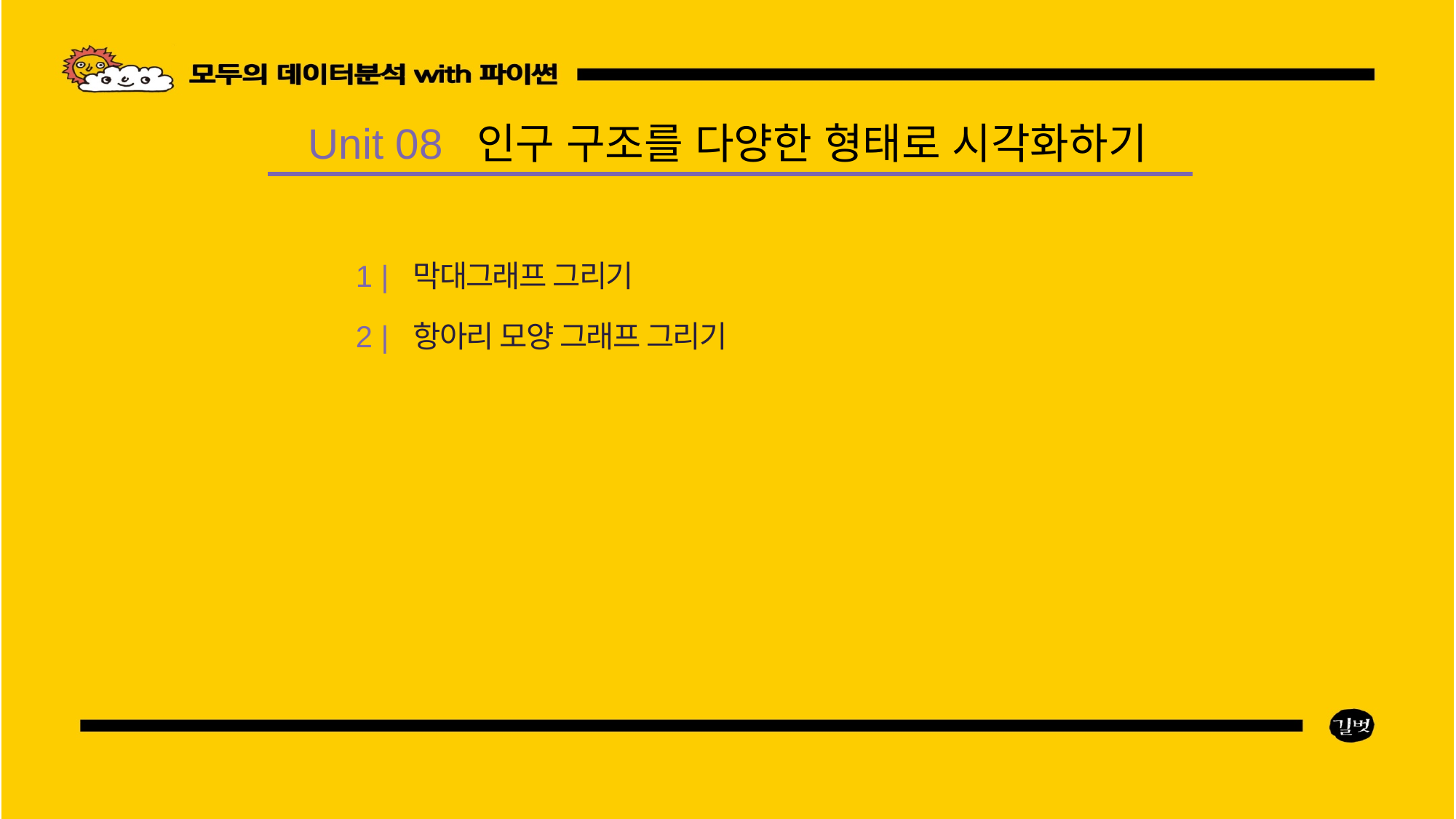

Unit 08  인구 구조를 다양한 형태로 시각화하기
1 |  막대그래프 그리기
2 |  항아리 모양 그래프 그리기